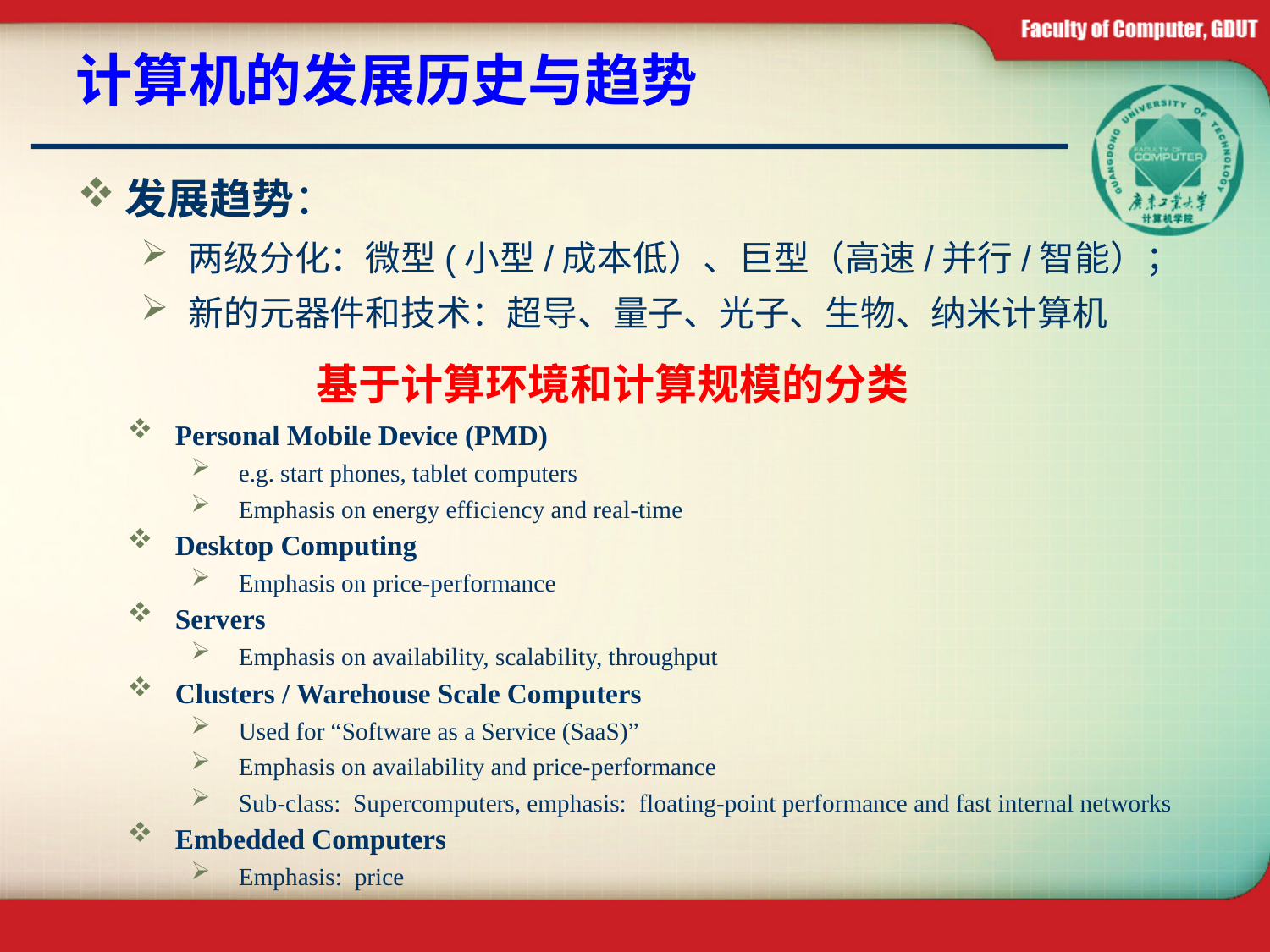

# 计算机的发展历史与趋势
发展趋势：
两级分化：微型(小型/成本低）、巨型（高速/并行/智能）；
新的元器件和技术：超导、量子、光子、生物、纳米计算机
基于计算环境和计算规模的分类
Personal Mobile Device (PMD)
e.g. start phones, tablet computers
Emphasis on energy efficiency and real-time
Desktop Computing
Emphasis on price-performance
Servers
Emphasis on availability, scalability, throughput
Clusters / Warehouse Scale Computers
Used for “Software as a Service (SaaS)”
Emphasis on availability and price-performance
Sub-class:  Supercomputers, emphasis:  floating-point performance and fast internal networks
Embedded Computers
Emphasis:  price